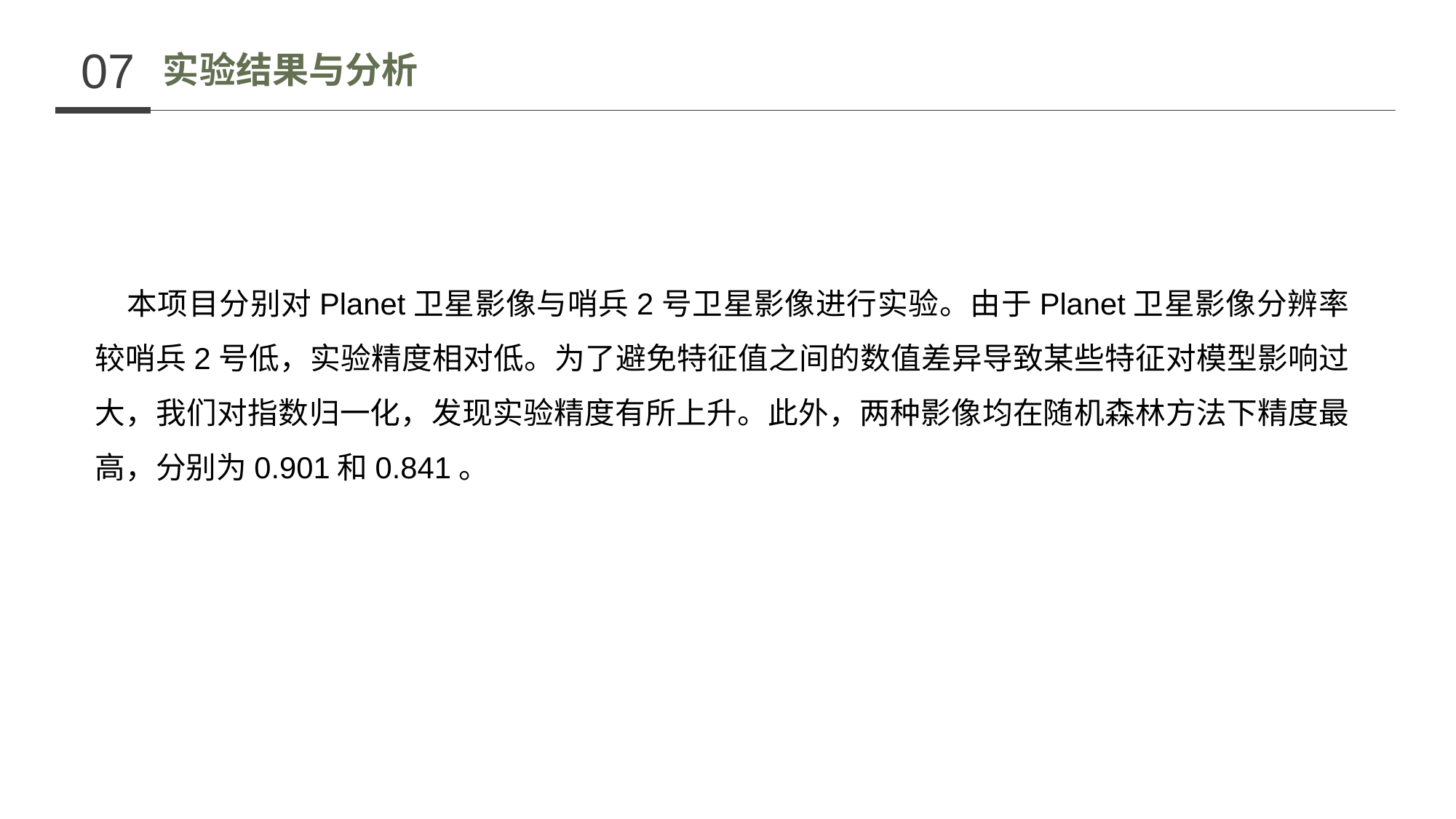

07
实验结果与分析
本项目分别对Planet卫星影像与哨兵2号卫星影像进行实验。由于Planet卫星影像分辨率较哨兵2号低，实验精度相对低。为了避免特征值之间的数值差异导致某些特征对模型影响过大，我们对指数归一化，发现实验精度有所上升。此外，两种影像均在随机森林方法下精度最高，分别为0.901和0.841。